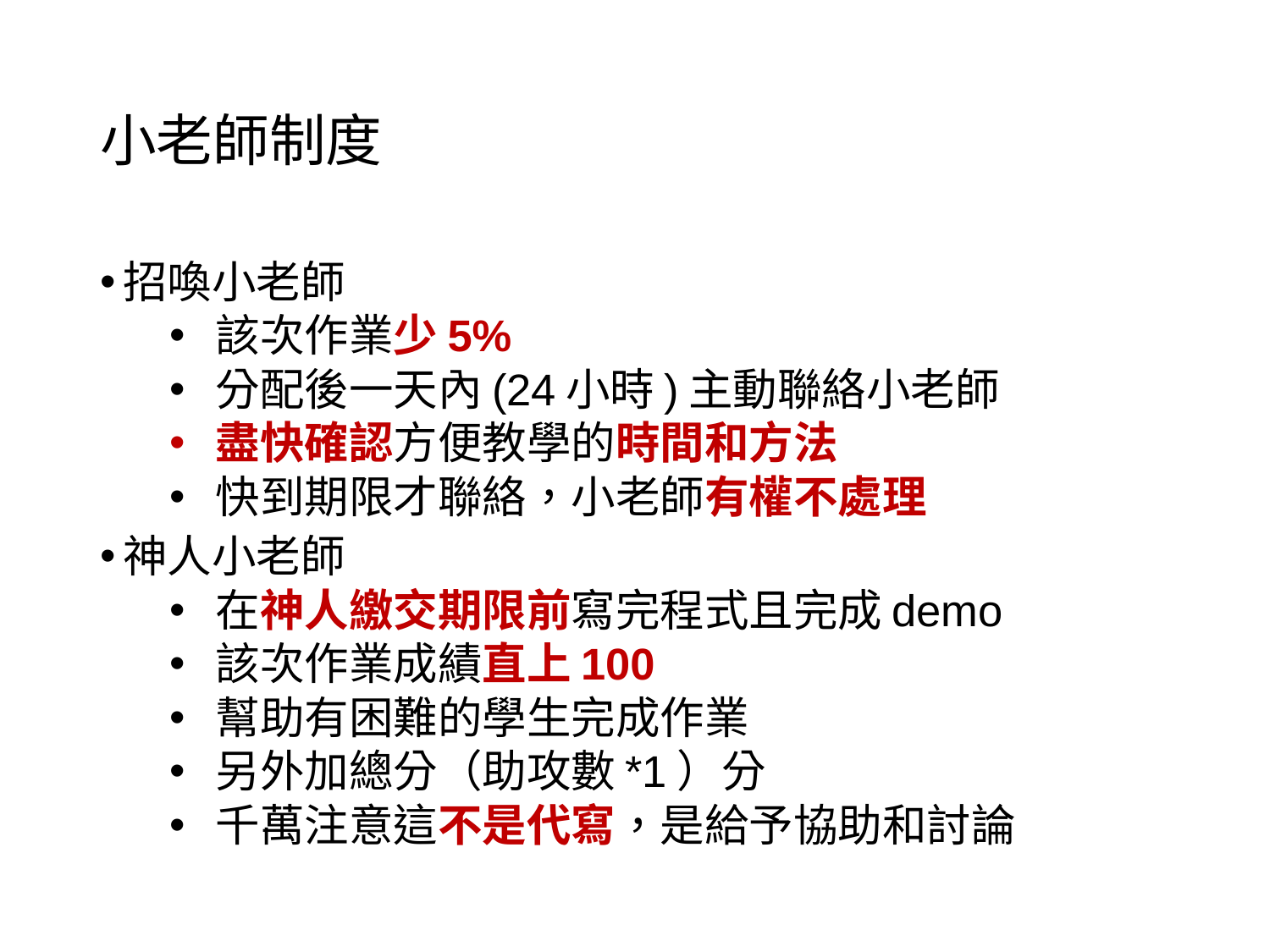

# 小老師制度
招喚小老師
該次作業少5%
分配後一天內(24小時)主動聯絡小老師
盡快確認方便教學的時間和方法
快到期限才聯絡，小老師有權不處理
神人小老師
在神人繳交期限前寫完程式且完成demo
該次作業成績直上100
幫助有困難的學生完成作業
另外加總分（助攻數*1）分
千萬注意這不是代寫，是給予協助和討論